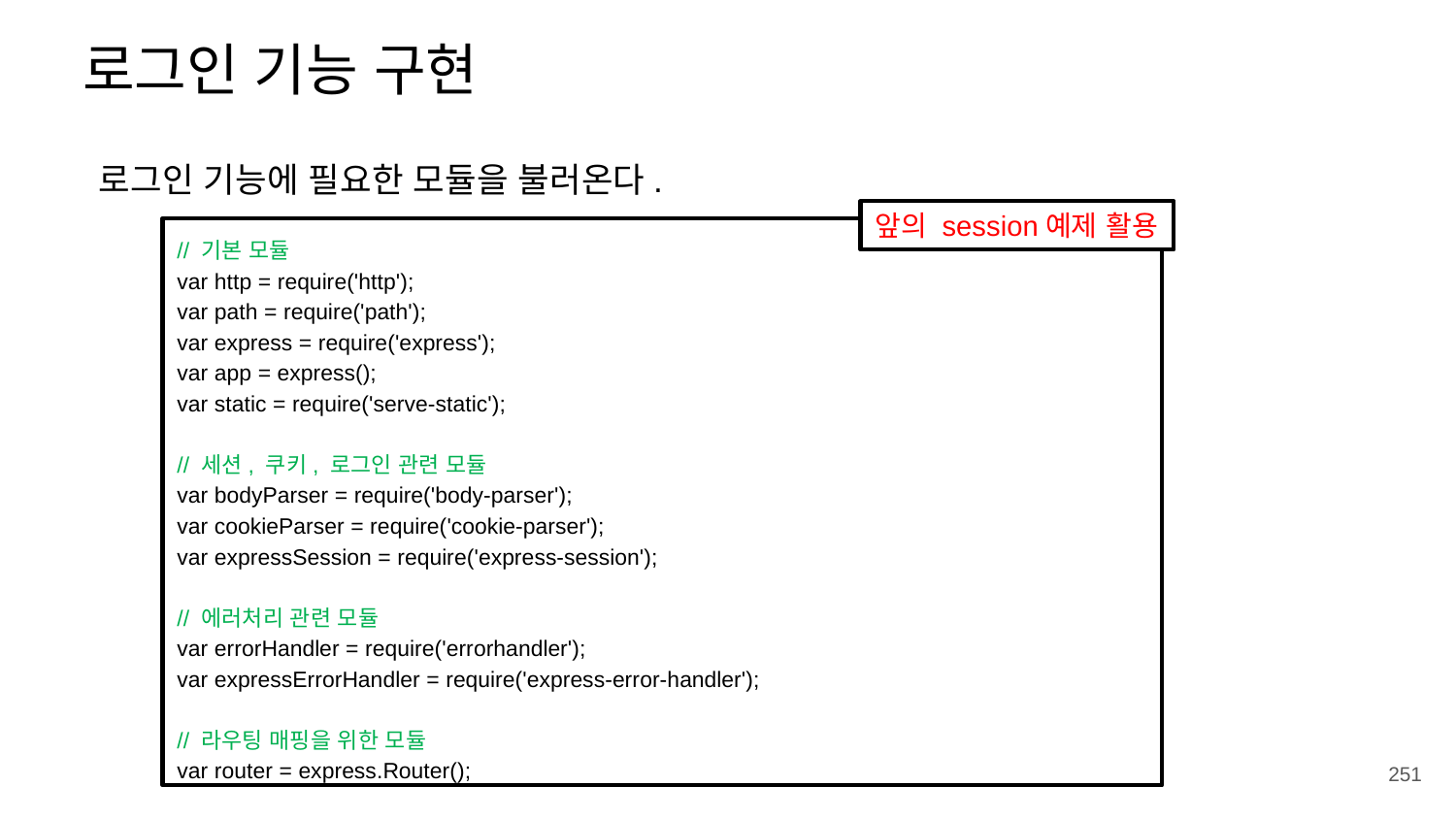

로그인 기능 구현
로그인 기능에 필요한 모듈을 불러온다.
앞의 session예제 활용
// 기본 모듈
var http = require('http');
var path = require('path');
var express = require('express');
var app = express();
var static = require('serve-static');

// 세션, 쿠키, 로그인 관련 모듈
var bodyParser = require('body-parser');
var cookieParser = require('cookie-parser');
var expressSession = require('express-session');

// 에러처리 관련 모듈
var errorHandler = require('errorhandler');
var expressErrorHandler = require('express-error-handler');

// 라우팅 매핑을 위한 모듈
var router = express.Router();
251